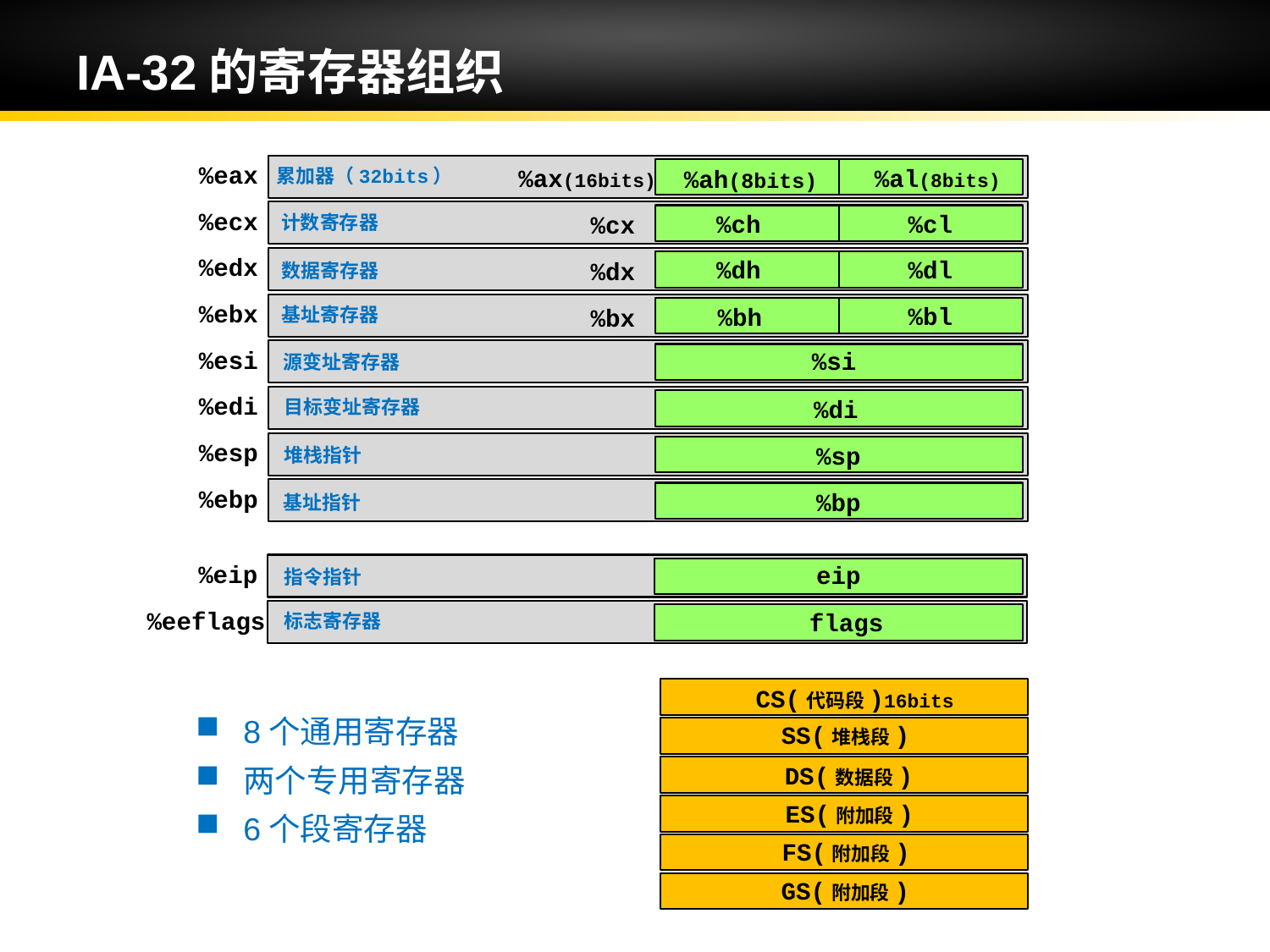

# IA-32的寄存器组织
%eax

累加器（32bits）
%ax(16bits)

%al(8bits)
%ah(8bits)
%ecx

计数寄存器
%ch
%cl
%cx

%dh
%dl
%dx

%bl
%bh
%bx

%edx

数据寄存器
%ebx

基址寄存器
%esi

源变址寄存器
%si

%di

%sp

%bp

%edi

目标变址寄存器
%esp

堆栈指针
%ebp

基址指针
%eip

指令指针
eip

flags

%eeflags

标志寄存器
CS(代码段)16bits

8个通用寄存器
两个专用寄存器
6个段寄存器
SS(堆栈段)

DS(数据段)

ES(附加段)

FS(附加段)

GS(附加段)